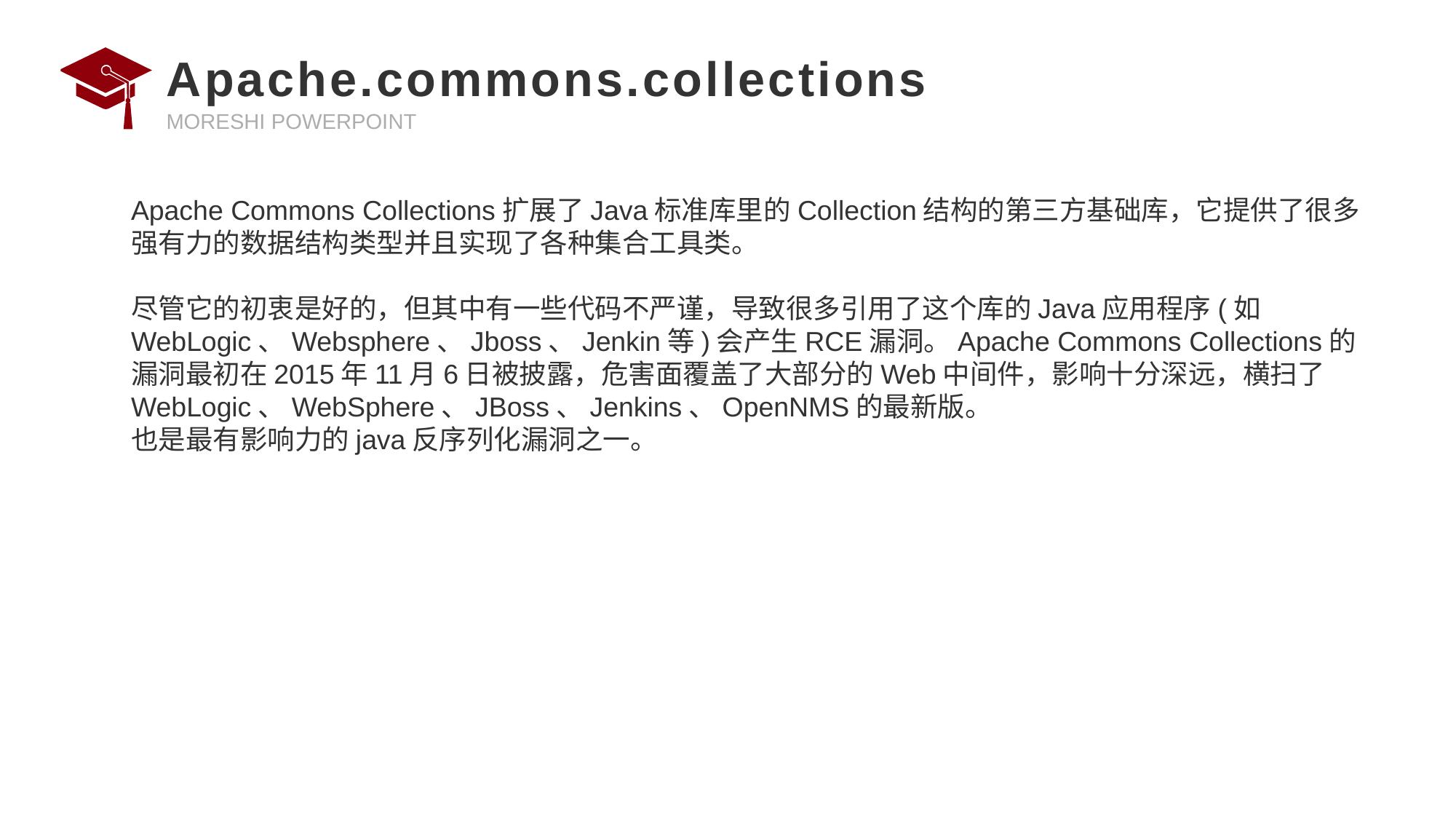

# Apache.commons.collections
Apache Commons Collections扩展了Java标准库里的Collection结构的第三方基础库，它提供了很多强有力的数据结构类型并且实现了各种集合工具类。

尽管它的初衷是好的，但其中有一些代码不严谨，导致很多引用了这个库的Java应用程序(如WebLogic、Websphere、Jboss、Jenkin等)会产生RCE漏洞。Apache Commons Collections的漏洞最初在2015年11月6日被披露，危害面覆盖了大部分的Web中间件，影响十分深远，横扫了WebLogic、WebSphere、JBoss、Jenkins、OpenNMS的最新版。
也是最有影响力的java反序列化漏洞之一。